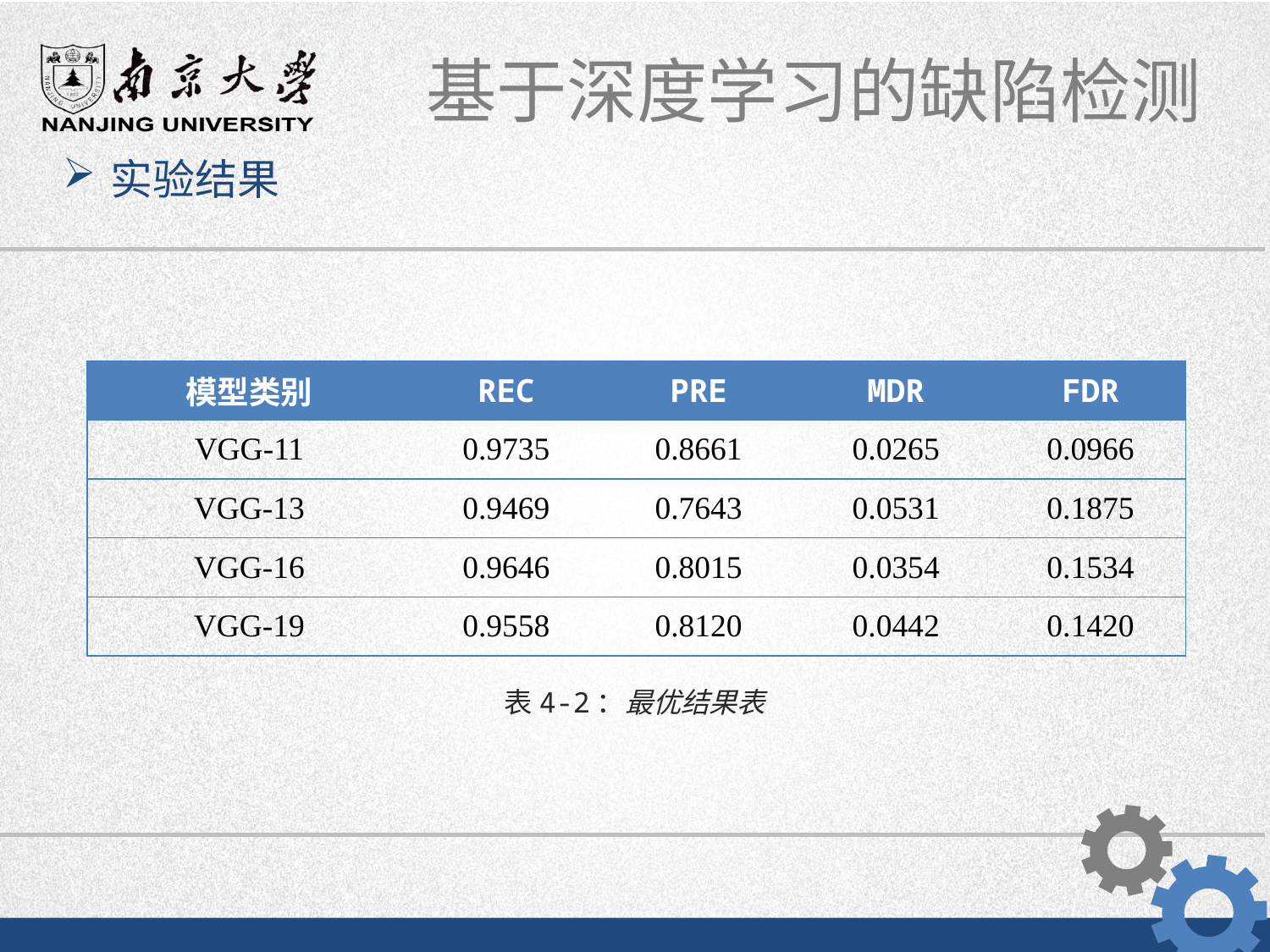

实验结果
| 模型类别 | REC | PRE | MDR | FDR |
| --- | --- | --- | --- | --- |
| VGG-11 | 0.9735 | 0.8661 | 0.0265 | 0.0966 |
| VGG-13 | 0.9469 | 0.7643 | 0.0531 | 0.1875 |
| VGG-16 | 0.9646 | 0.8015 | 0.0354 | 0.1534 |
| VGG-19 | 0.9558 | 0.8120 | 0.0442 | 0.1420 |
表4-2：最优结果表